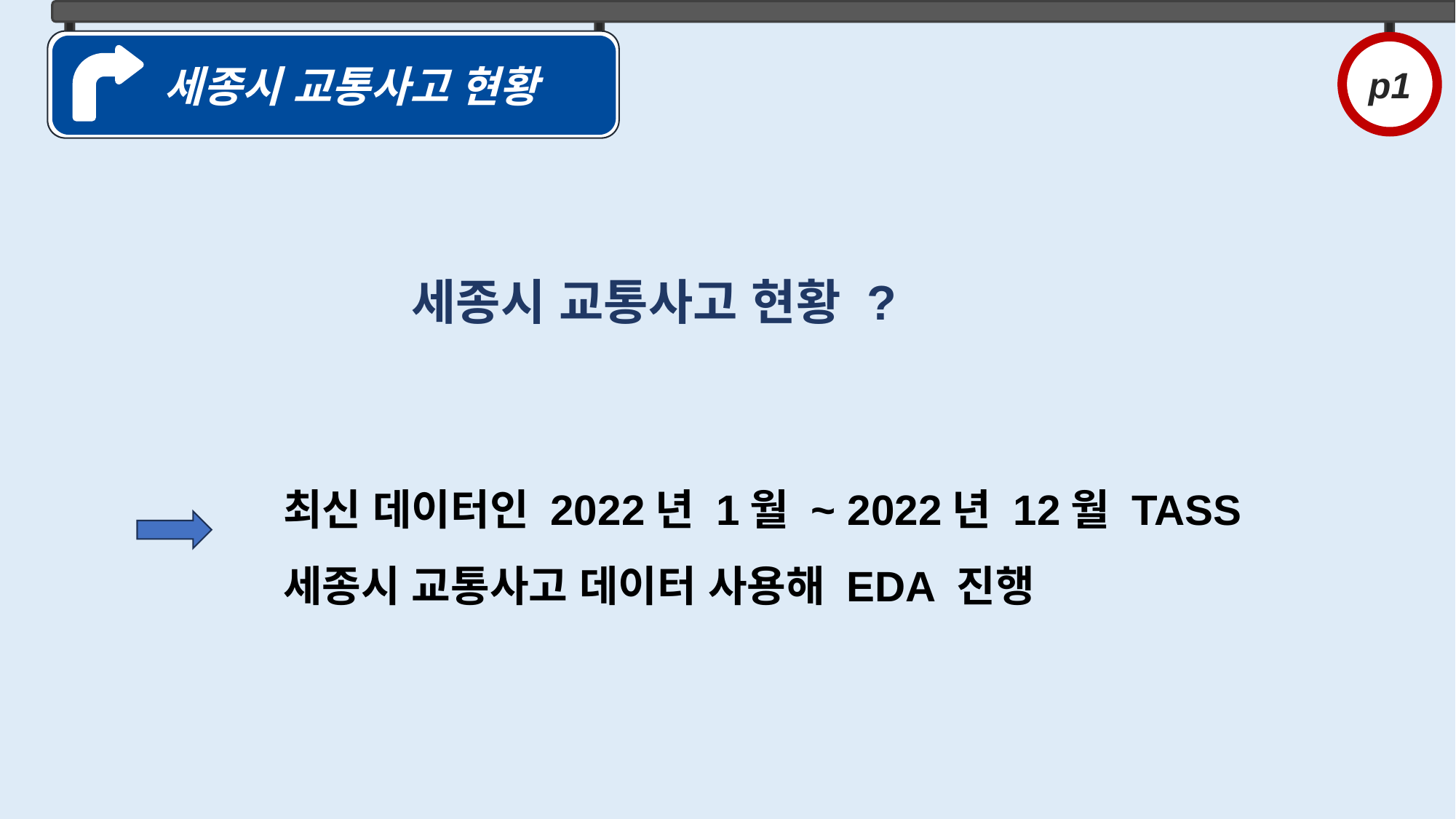

세종시 교통사고 현황
p1

세종시 교통사고 현황 ?
최신 데이터인 2022년 1월 ~ 2022년 12월 TASS 세종시 교통사고 데이터 사용해 EDA 진행